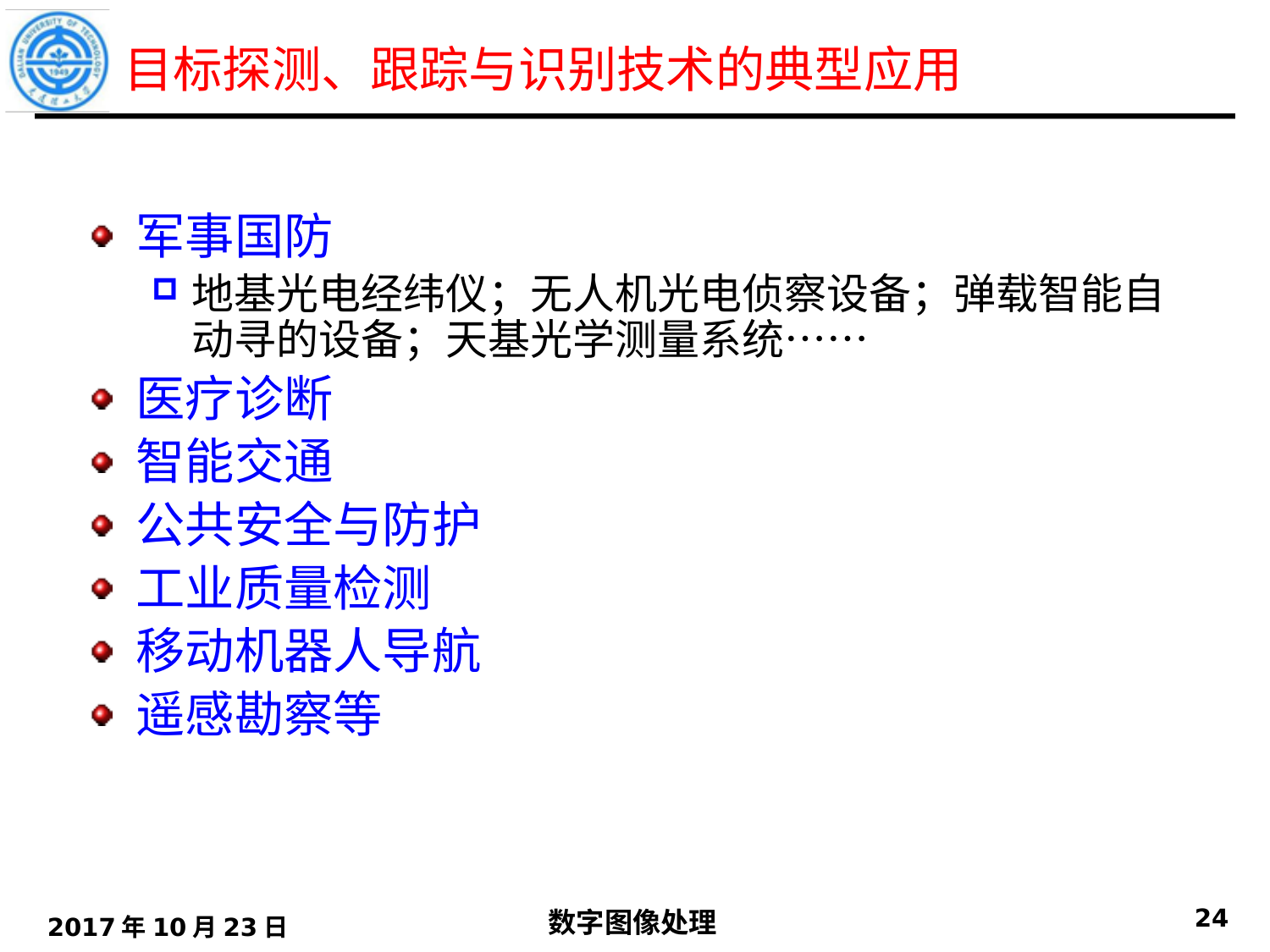

# 目标探测、跟踪与识别技术的典型应用
军事国防
地基光电经纬仪；无人机光电侦察设备；弹载智能自动寻的设备；天基光学测量系统……
医疗诊断
智能交通
公共安全与防护
工业质量检测
移动机器人导航
遥感勘察等